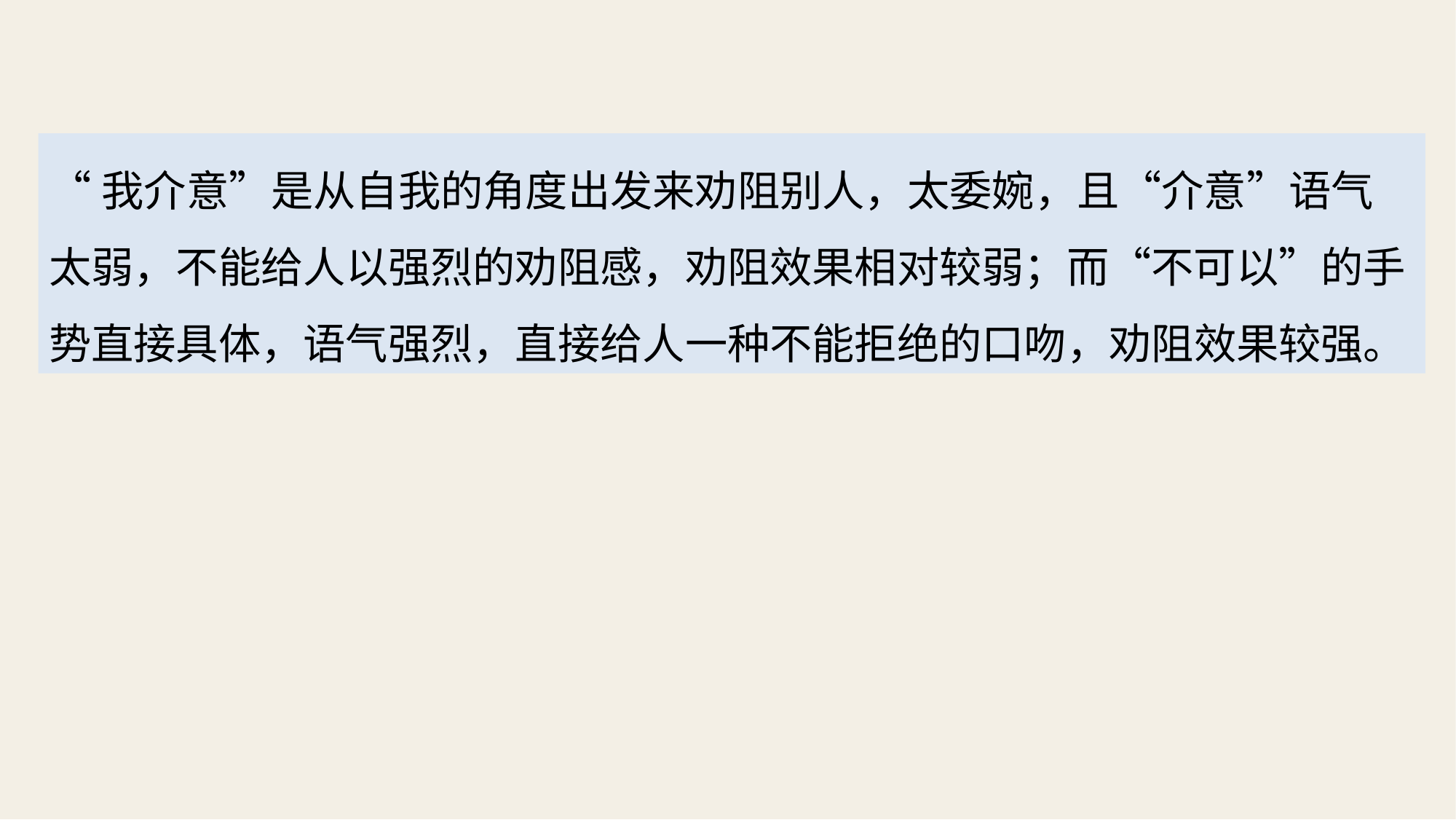

“我介意”是从自我的角度出发来劝阻别人，太委婉，且“介意”语气太弱，不能给人以强烈的劝阻感，劝阻效果相对较弱；而“不可以”的手势直接具体，语气强烈，直接给人一种不能拒绝的口吻，劝阻效果较强。